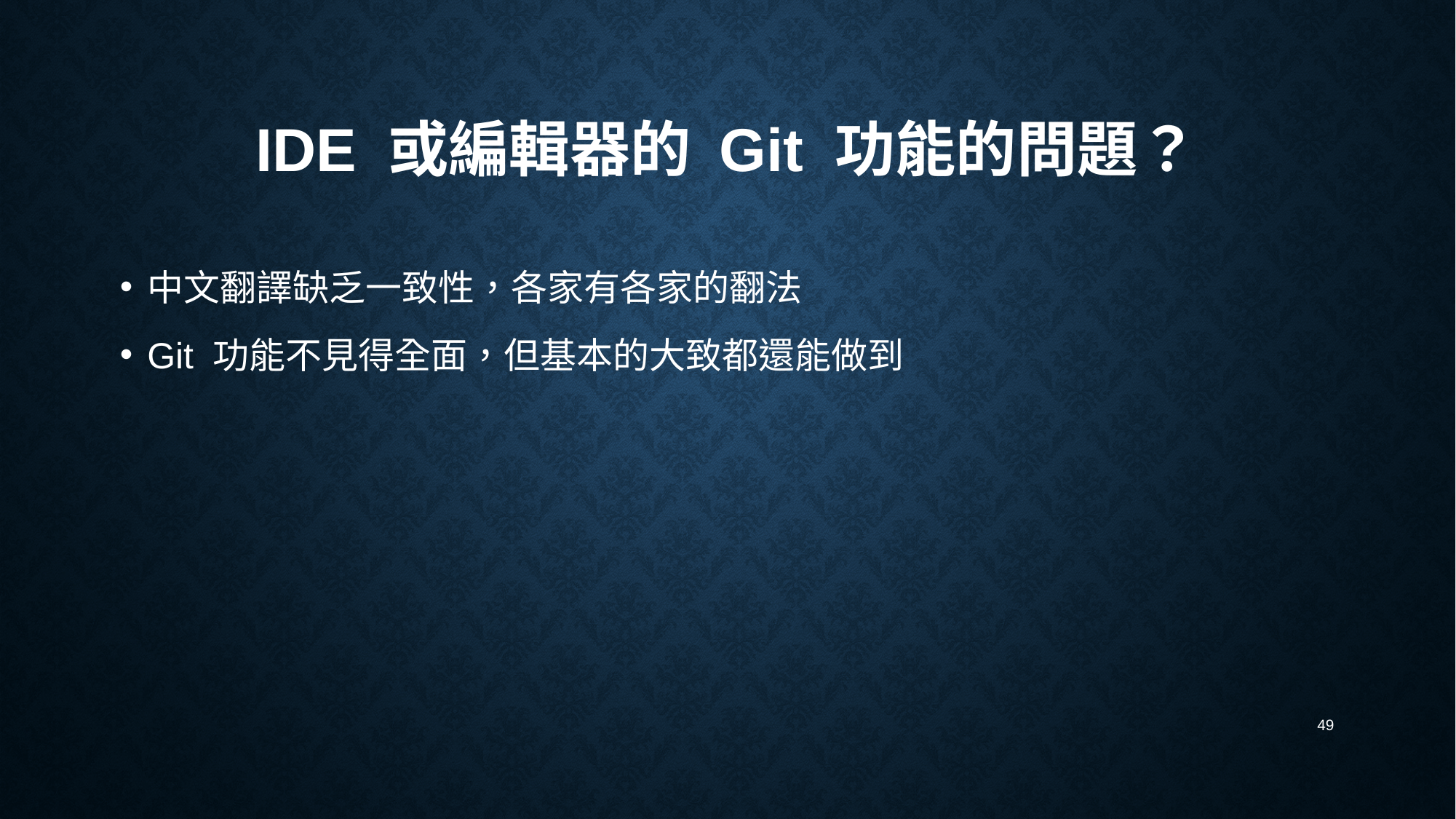

# IDE 或編輯器的 Git 功能的問題？
中文翻譯缺乏一致性，各家有各家的翻法
Git 功能不見得全面，但基本的大致都還能做到
49